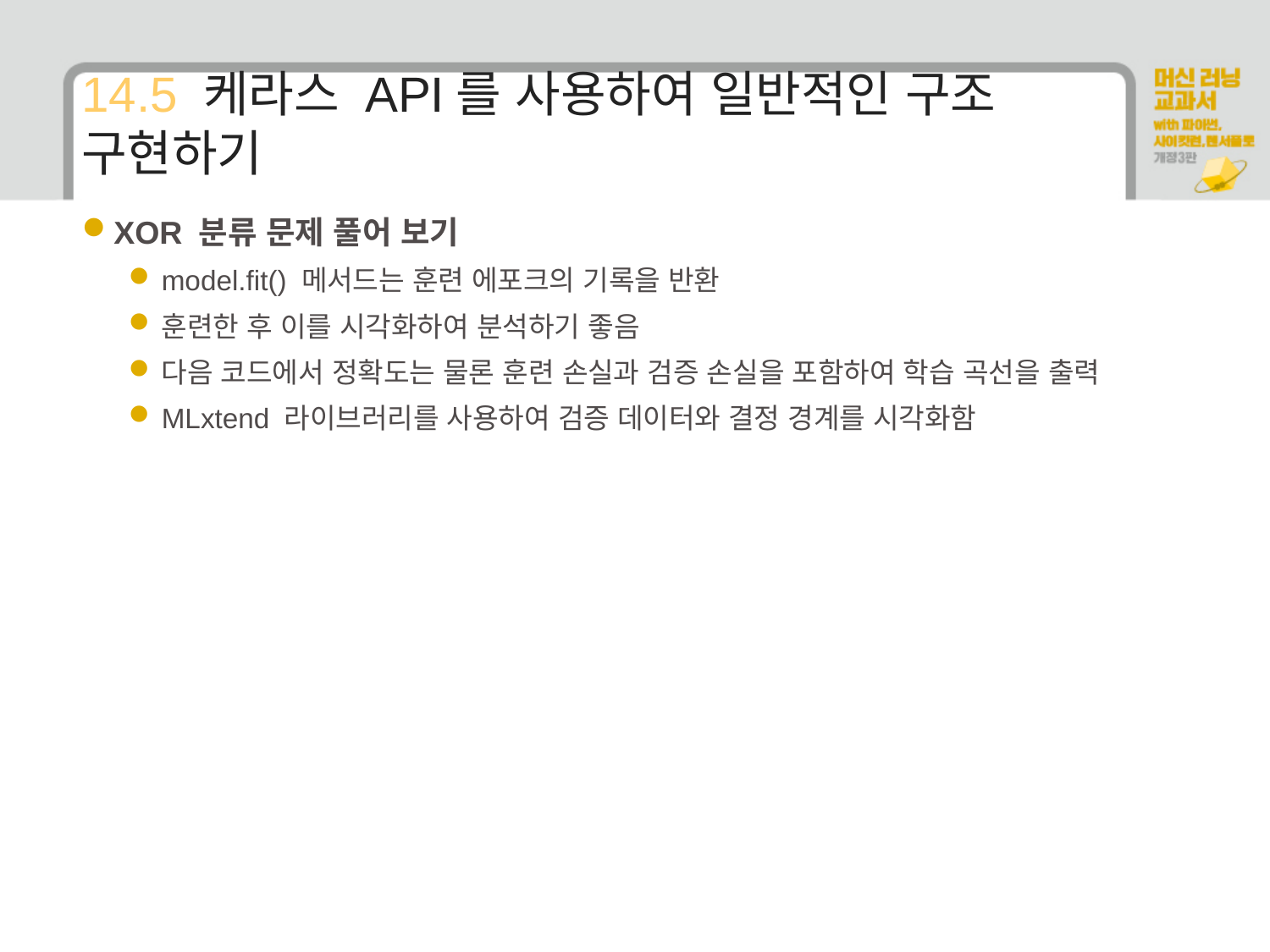

# 14.5 케라스 API를 사용하여 일반적인 구조 구현하기
XOR 분류 문제 풀어 보기
model.fit() 메서드는 훈련 에포크의 기록을 반환
훈련한 후 이를 시각화하여 분석하기 좋음
다음 코드에서 정확도는 물론 훈련 손실과 검증 손실을 포함하여 학습 곡선을 출력
MLxtend 라이브러리를 사용하여 검증 데이터와 결정 경계를 시각화함